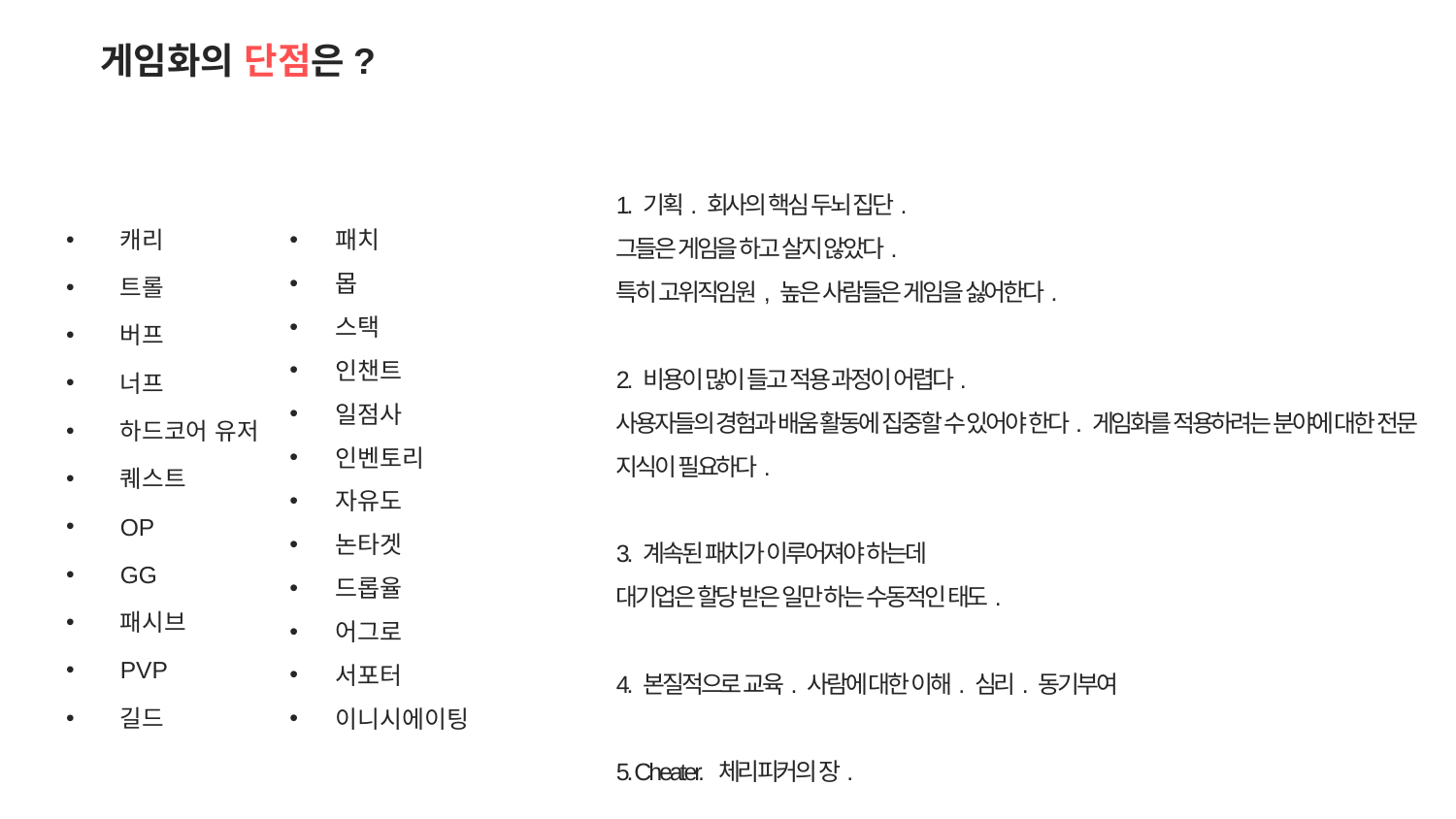

게임화의 단점은?
1. 기획. 회사의 핵심 두뇌 집단.
그들은 게임을 하고 살지 않았다.
특히 고위직임원, 높은 사람들은 게임을 싫어한다.

2. 비용이 많이 들고 적용 과정이 어렵다.
사용자들의 경험과 배움 활동에 집중할 수 있어야 한다. 게임화를 적용하려는 분야에 대한 전문 지식이 필요하다.

3. 계속된 패치가 이루어져야 하는데
대기업은 할당 받은 일만 하는 수동적인 태도.

4. 본질적으로 교육. 사람에 대한 이해. 심리. 동기부여

5. Cheater.  체리피커의 장.
캐리
트롤
버프
너프
하드코어 유저
퀘스트
OP
GG
패시브
PVP
길드
패치
몹
스택
인챈트
일점사
인벤토리
자유도
논타겟
드롭율
어그로
서포터
이니시에이팅